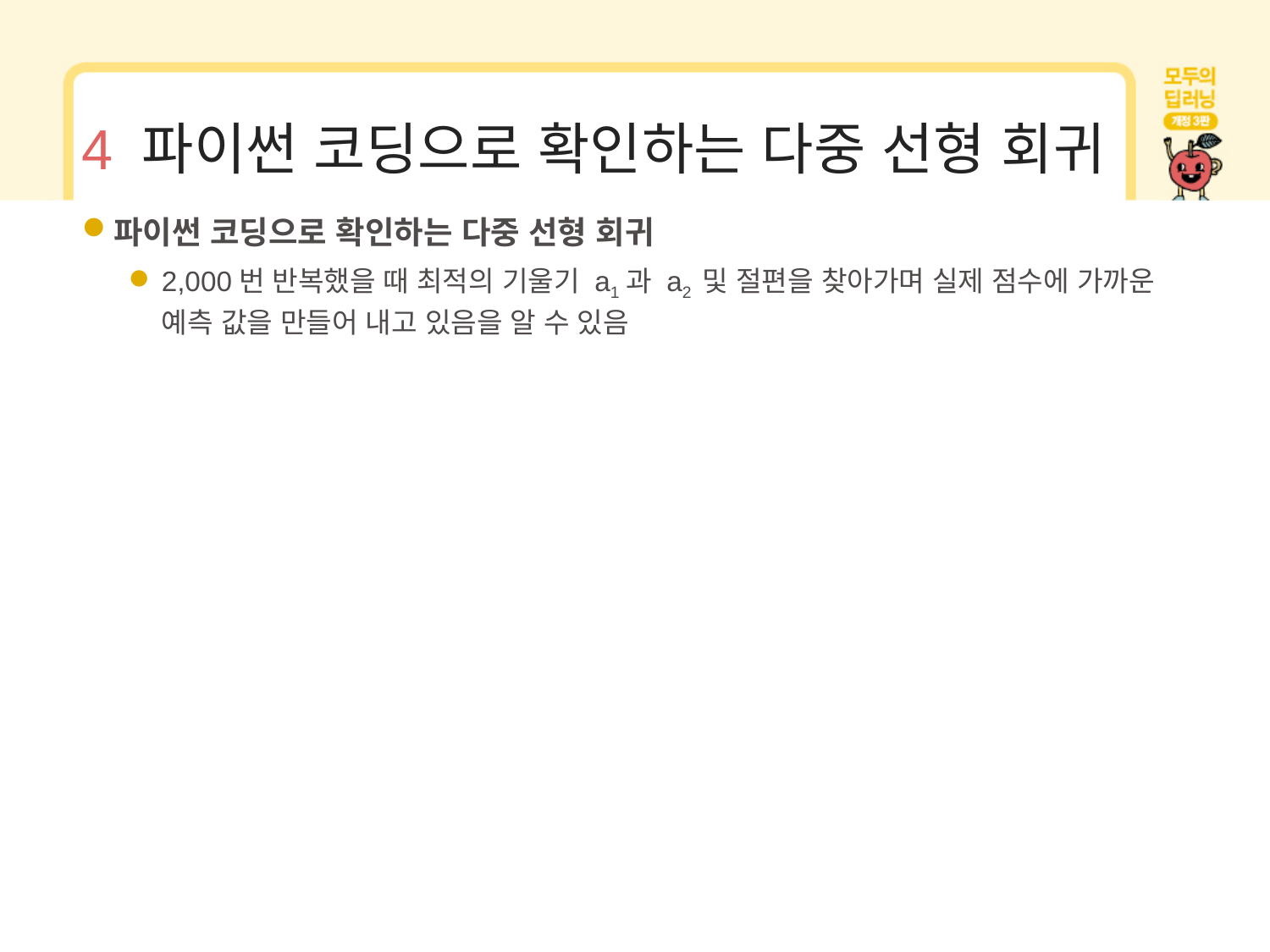

# 4 파이썬 코딩으로 확인하는 다중 선형 회귀
파이썬 코딩으로 확인하는 다중 선형 회귀
2,000번 반복했을 때 최적의 기울기 a1과 a2 및 절편을 찾아가며 실제 점수에 가까운 예측 값을 만들어 내고 있음을 알 수 있음